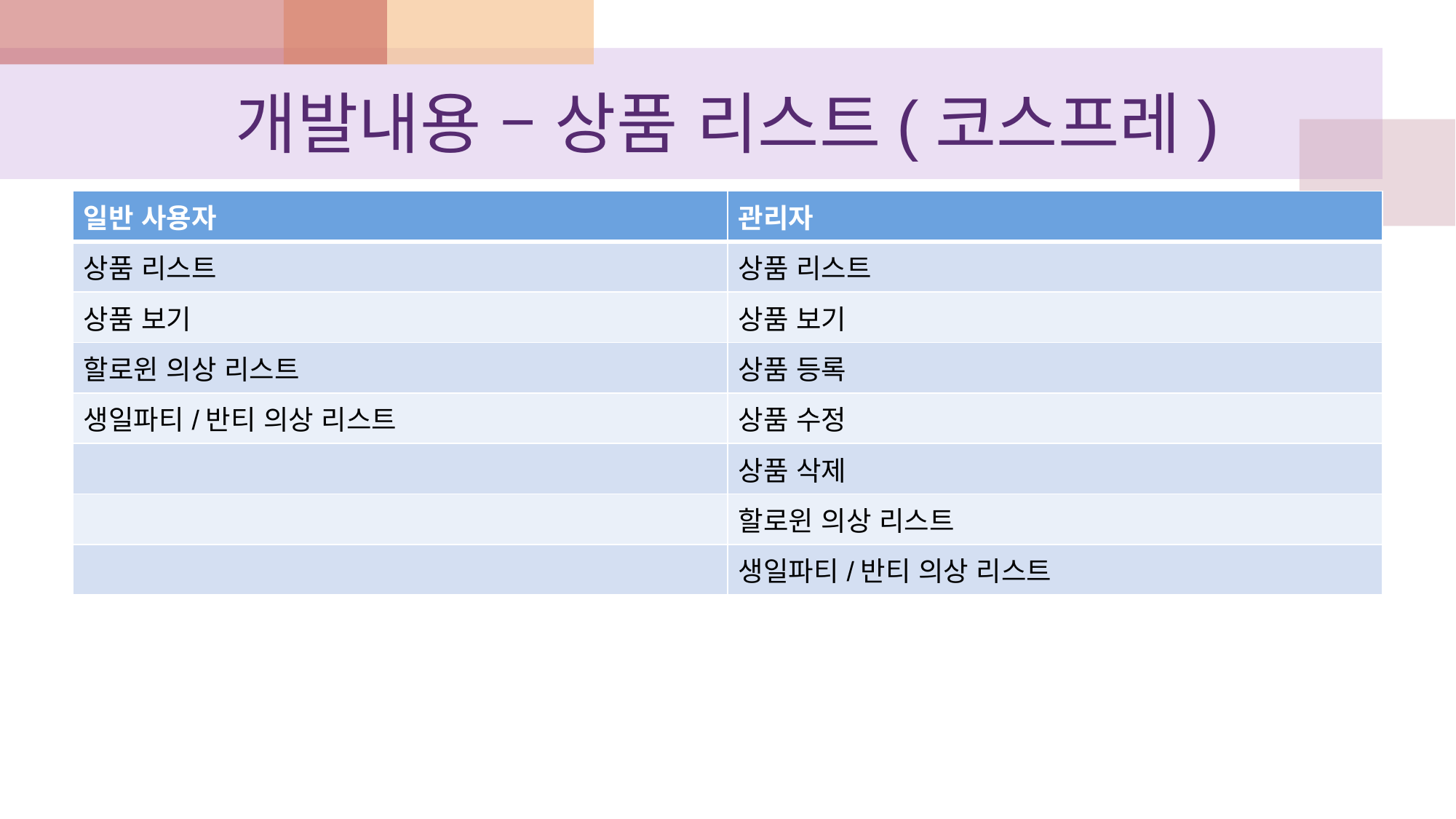

# 개발내용 – 상품 리스트(코스프레)
| 일반 사용자 | 관리자 |
| --- | --- |
| 상품 리스트 | 상품 리스트 |
| 상품 보기 | 상품 보기 |
| 할로윈 의상 리스트 | 상품 등록 |
| 생일파티/반티 의상 리스트 | 상품 수정 |
|  | 상품 삭제 |
|  | 할로윈 의상 리스트 |
|  | 생일파티/반티 의상 리스트 |